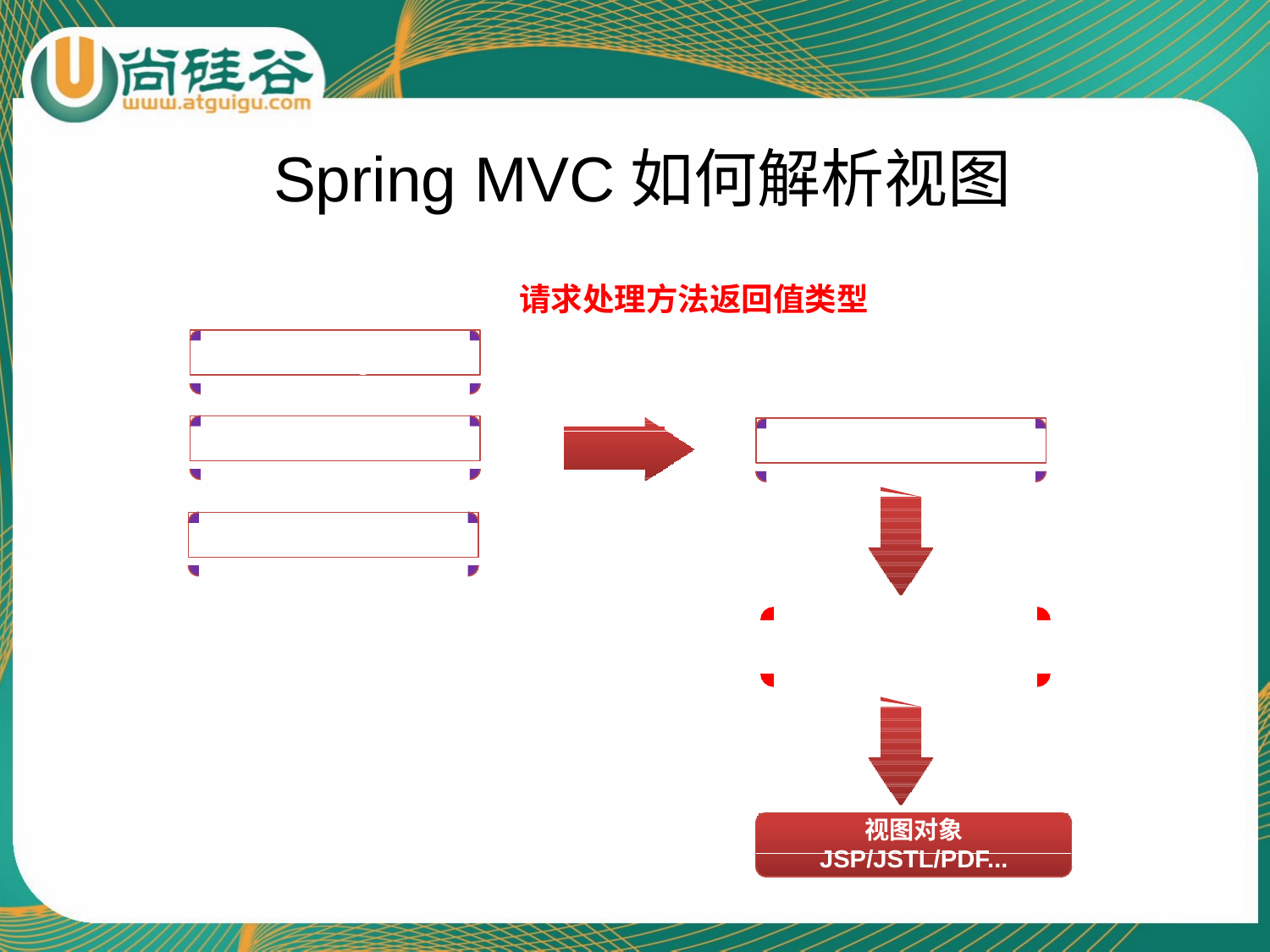

# Spring MVC如何解析视图
请求处理方法返回值类型

String

ModelAndView

ModelAndView

View

ViewResolver

视图对象
JSP/JSTL/PDF...